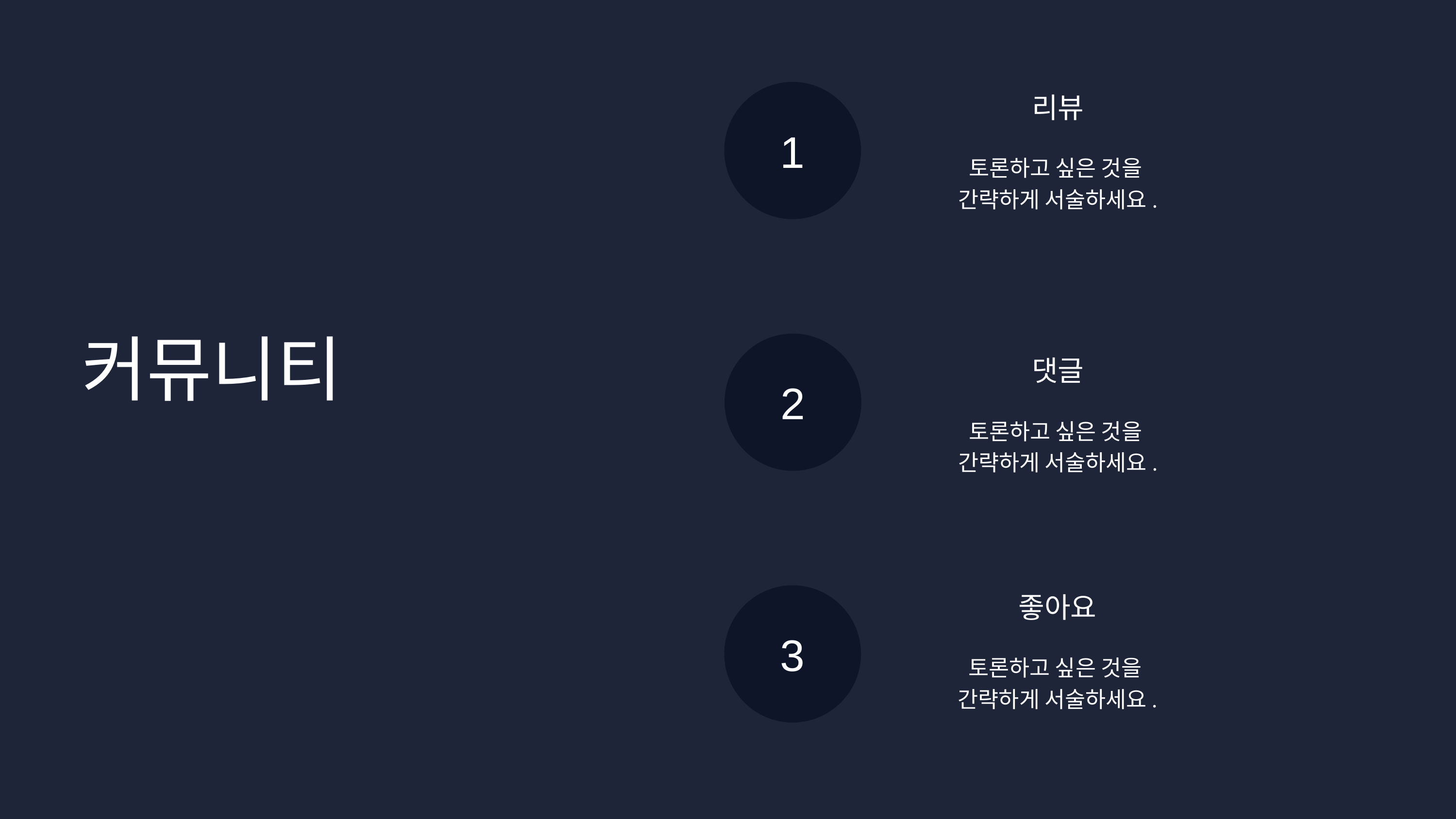

1
리뷰
토론하고 싶은 것을
간략하게 서술하세요.
커뮤니티

2
댓글
토론하고 싶은 것을
간략하게 서술하세요.
좋아요

3
토론하고 싶은 것을
간략하게 서술하세요.